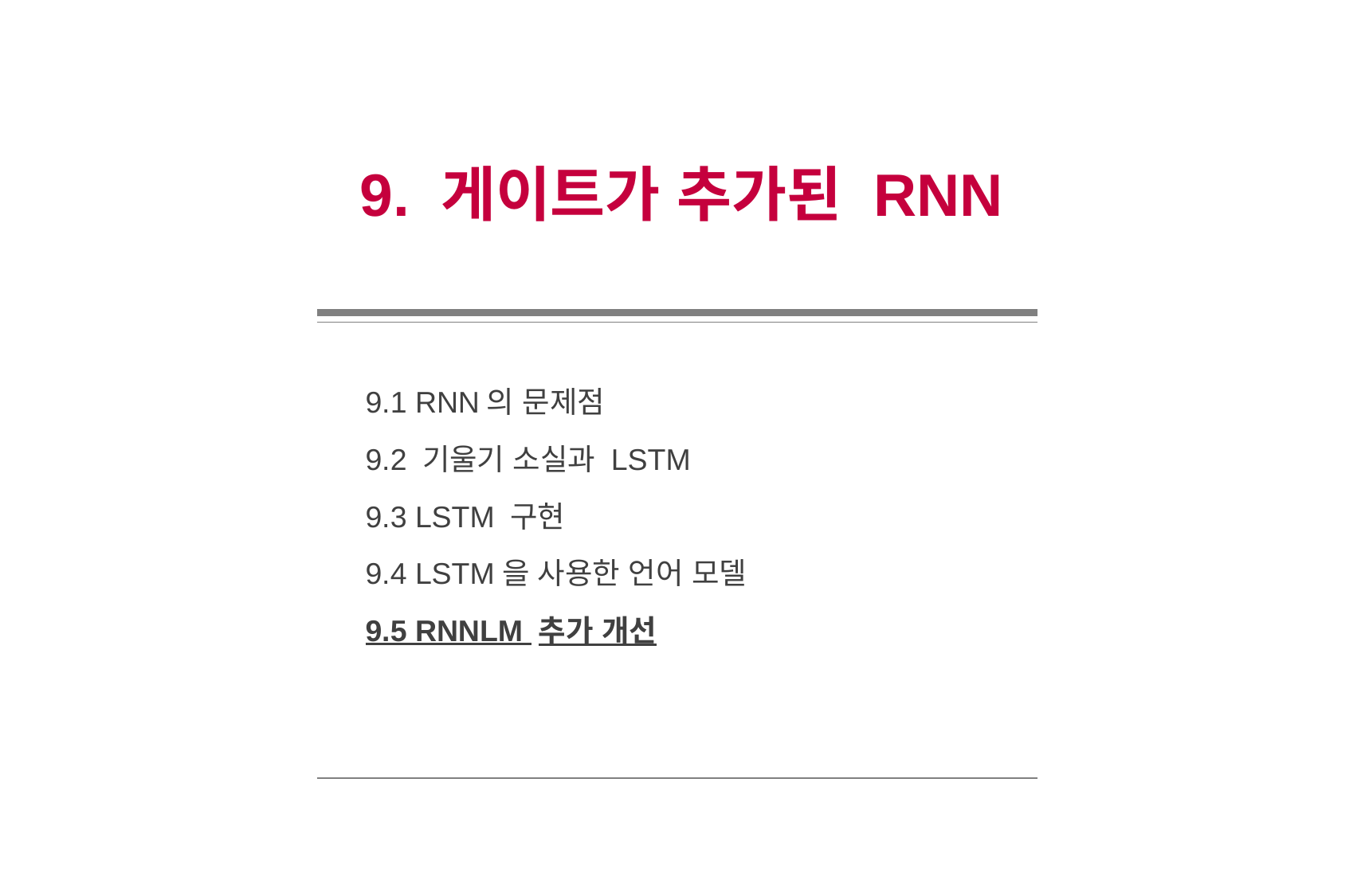

9. 게이트가 추가된 RNN
9.1 RNN의 문제점
9.2 기울기 소실과 LSTM
9.3 LSTM 구현
9.4 LSTM을 사용한 언어 모델
9.5 RNNLM 추가 개선